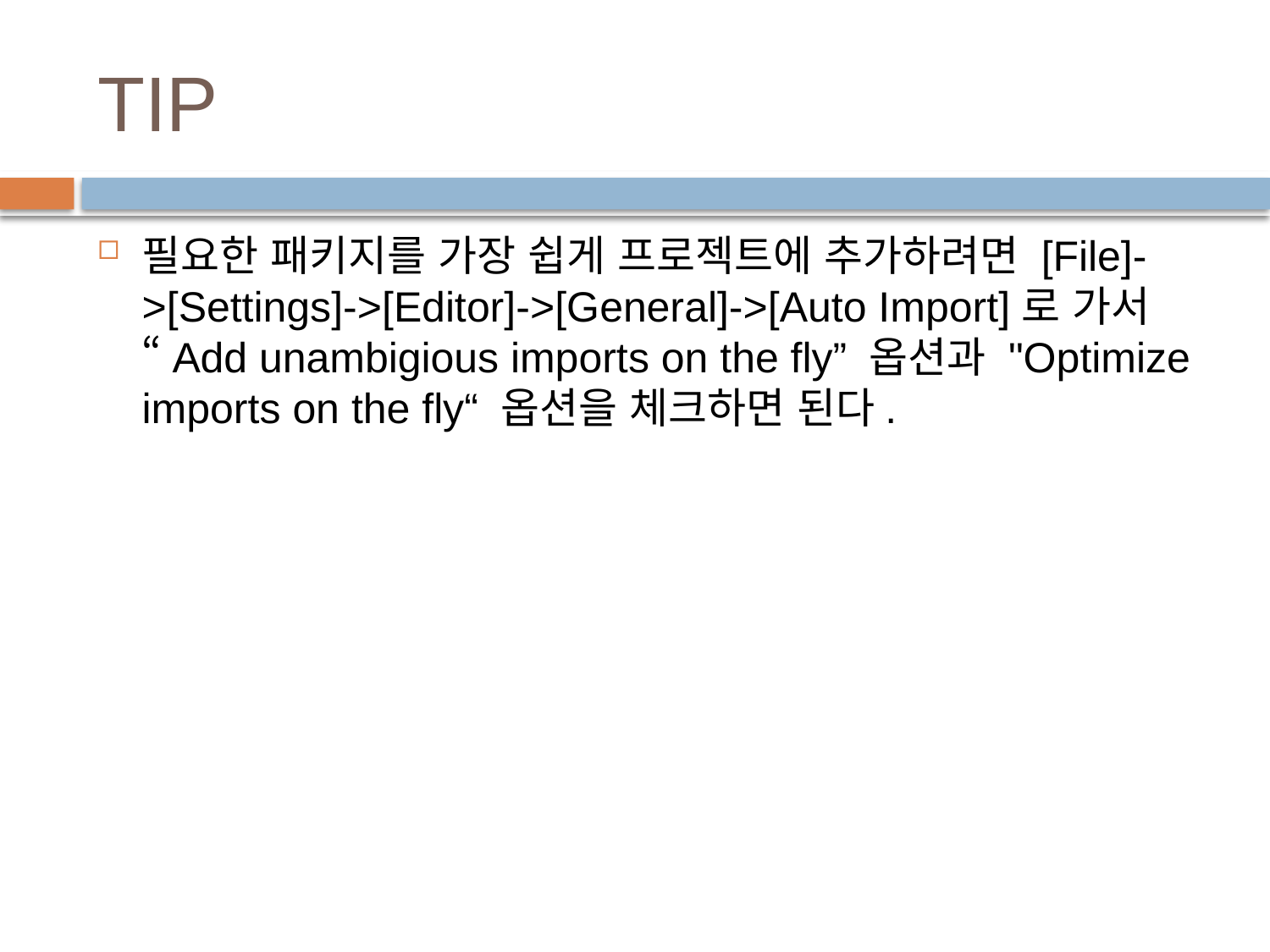

# TIP
필요한 패키지를 가장 쉽게 프로젝트에 추가하려면 [File]->[Settings]->[Editor]->[General]->[Auto Import]로 가서 “Add unambigious imports on the fly” 옵션과 "Optimize imports on the fly“ 옵션을 체크하면 된다.